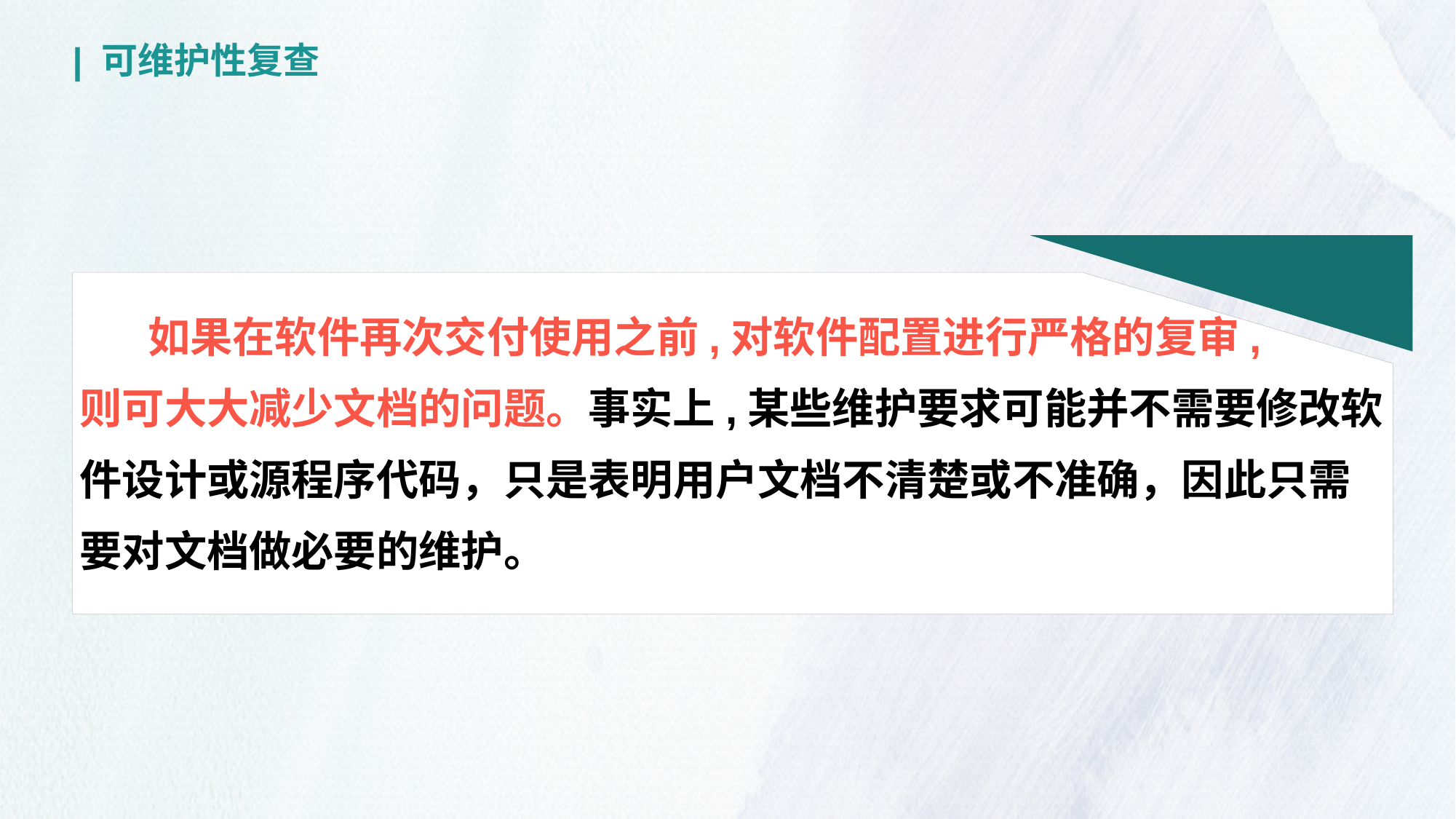

| 可维护性复查

      如果在软件再次交付使用之前,对软件配置进行严格的复审,

则可大大减少文档的问题。事实上,某些维护要求可能并不需要修改软

件设计或源程序代码，只是表明用户文档不清楚或不准确，因此只需

要对文档做必要的维护。